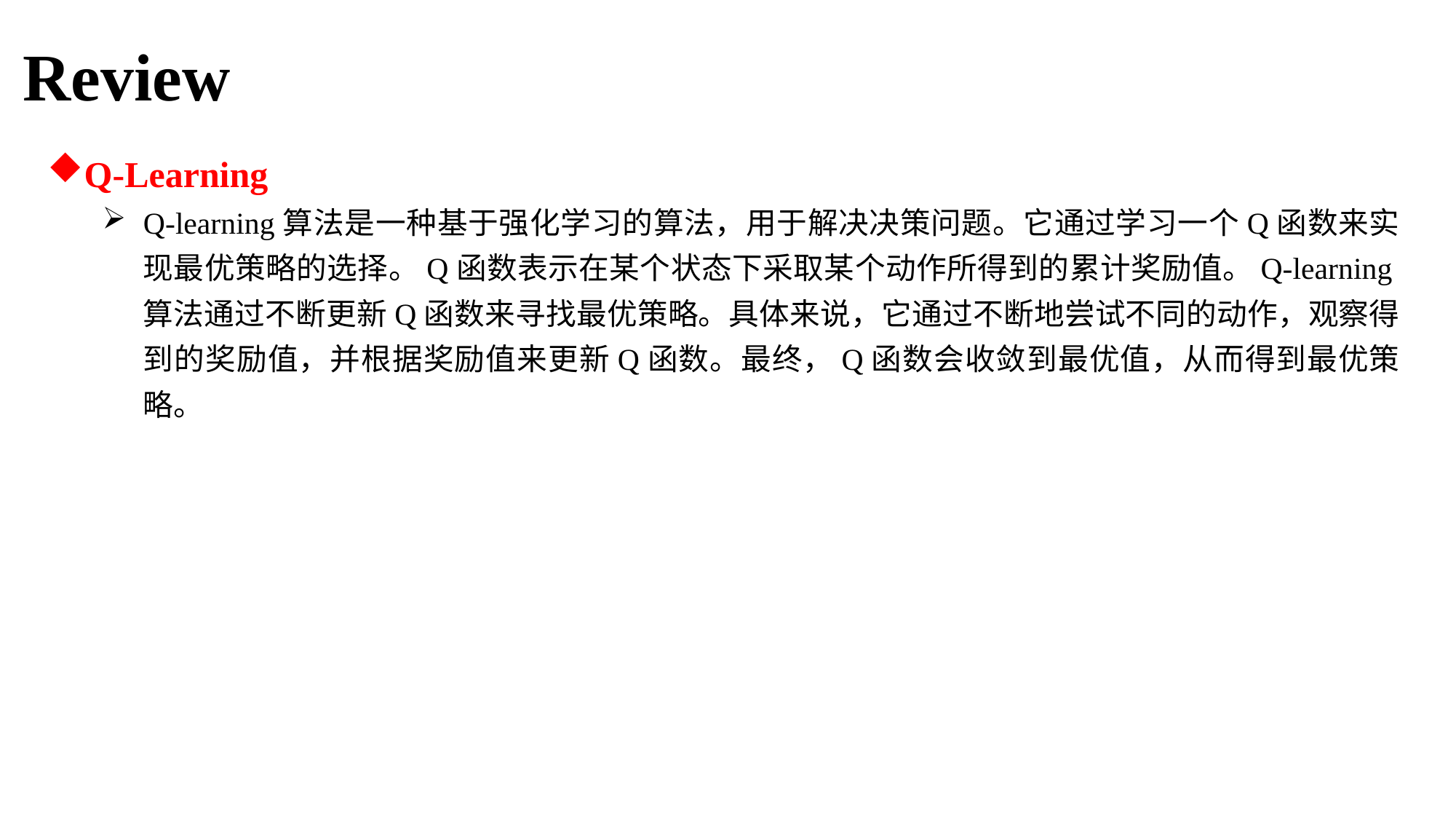

Review

Q-Learning
Q-learning算法是一种基于强化学习的算法，用于解决决策问题。它通过学习一个Q函数来实现最优策略的选择。Q函数表示在某个状态下采取某个动作所得到的累计奖励值。Q-learning算法通过不断更新Q函数来寻找最优策略。具体来说，它通过不断地尝试不同的动作，观察得到的奖励值，并根据奖励值来更新Q函数。最终，Q函数会收敛到最优值，从而得到最优策略。
38